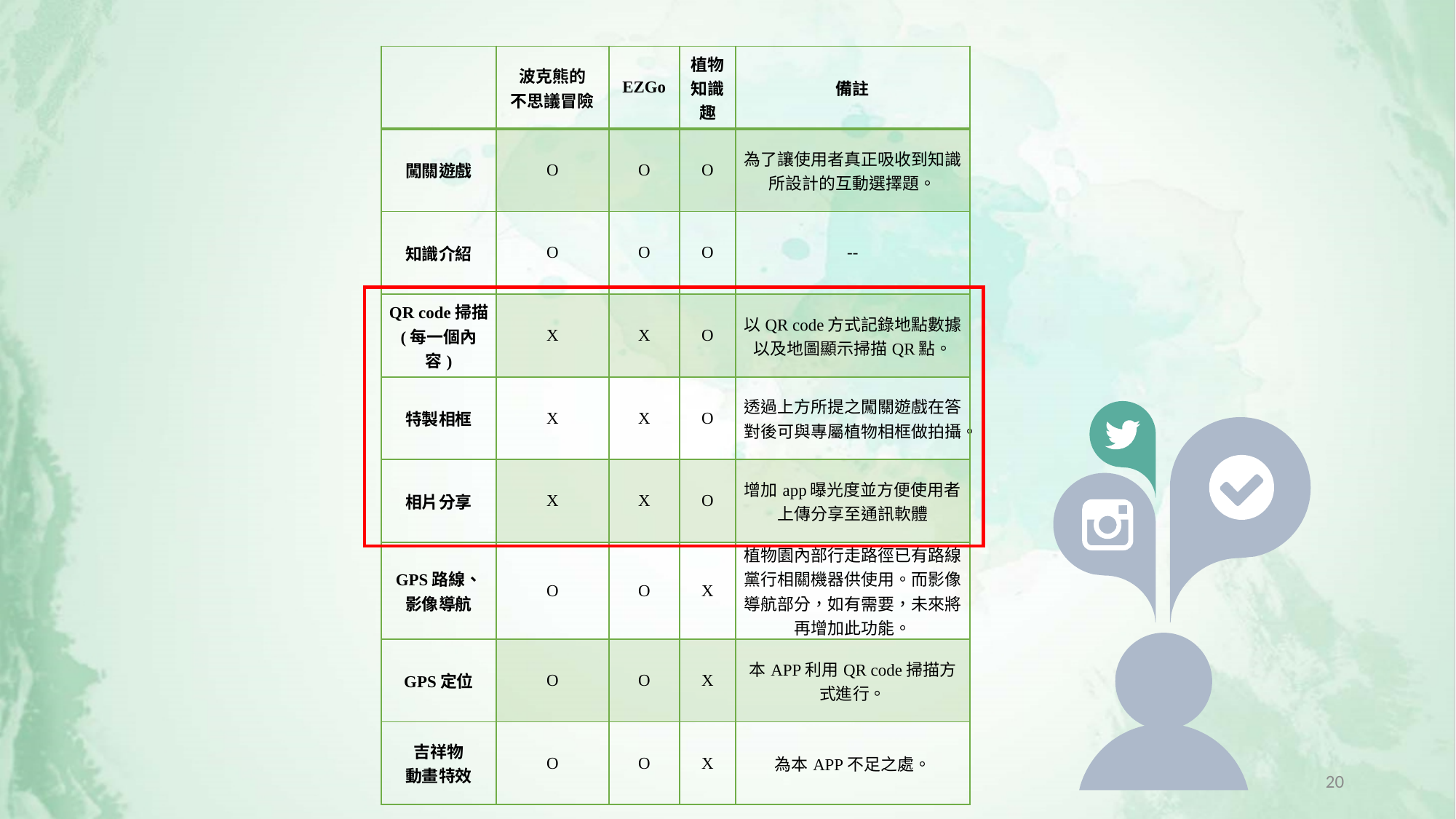

|  | 波克熊的 不思議冒險 | EZGo | 植物知識趣 | 備註 |
| --- | --- | --- | --- | --- |
| 闖關遊戲 | O | O | O | 為了讓使用者真正吸收到知識所設計的互動選擇題。 |
| 知識介紹 | O | O | O | -- |
| QR code掃描 (每一個內容) | X | X | O | 以QR code方式記錄地點數據以及地圖顯示掃描QR點。 |
| 特製相框 | X | X | O | 透過上方所提之闖關遊戲在答對後可與專屬植物相框做拍攝。 |
| 相片分享 | X | X | O | 增加app曝光度並方便使用者上傳分享至通訊軟體 |
| GPS路線、 影像導航 | O | O | X | 植物園內部行走路徑已有路線黨行相關機器供使用。而影像導航部分，如有需要，未來將再增加此功能。 |
| GPS定位 | O | O | X | 本APP利用QR code掃描方式進行。 |
| 吉祥物 動畫特效 | O | O | X | 為本APP不足之處。 |

20